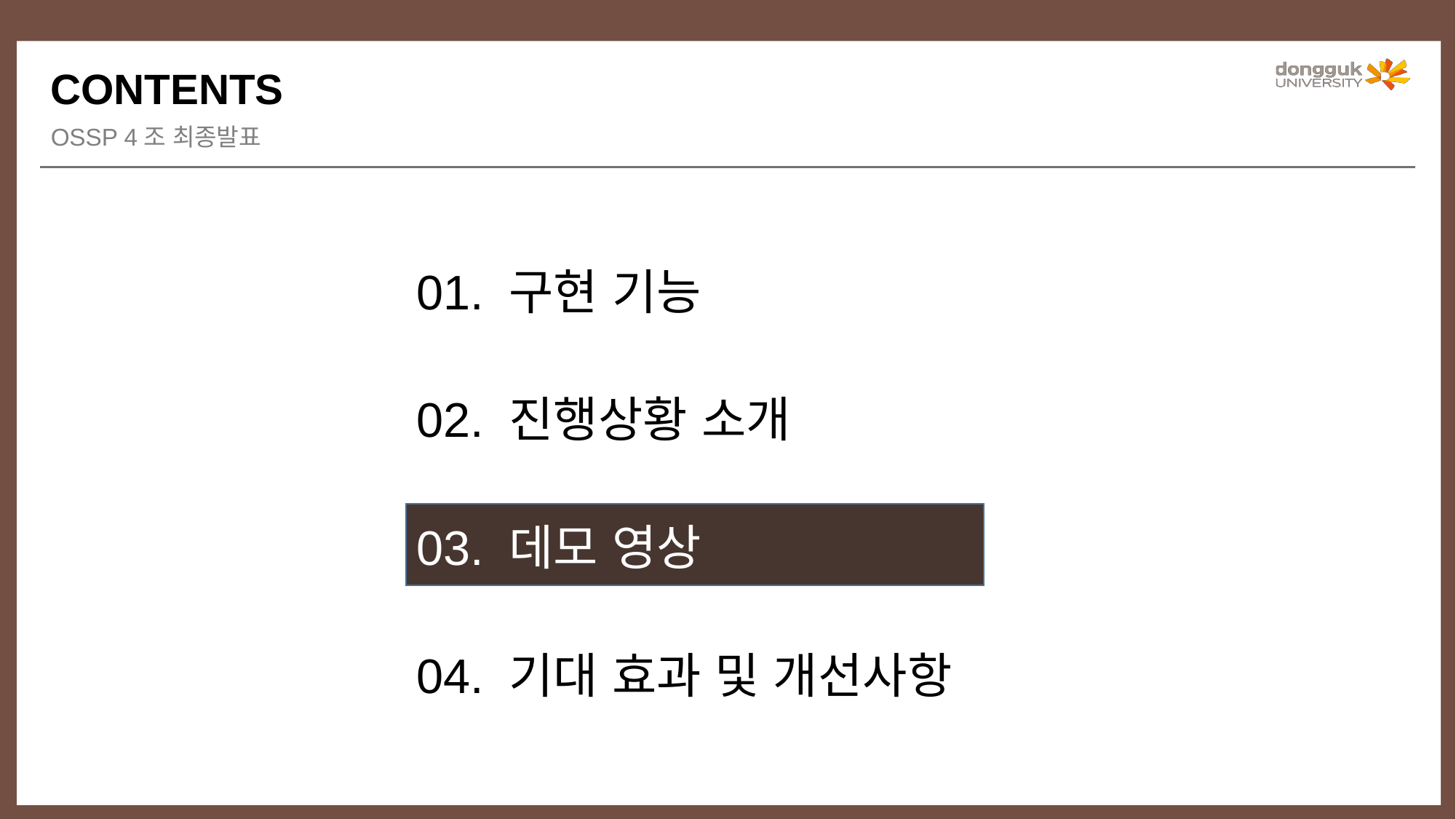

CONTENTS

OSSP 4조 최종발표

01. 구현 기능

02. 진행상황 소개

03. 데모 영상

04. 기대 효과 및 개선사항